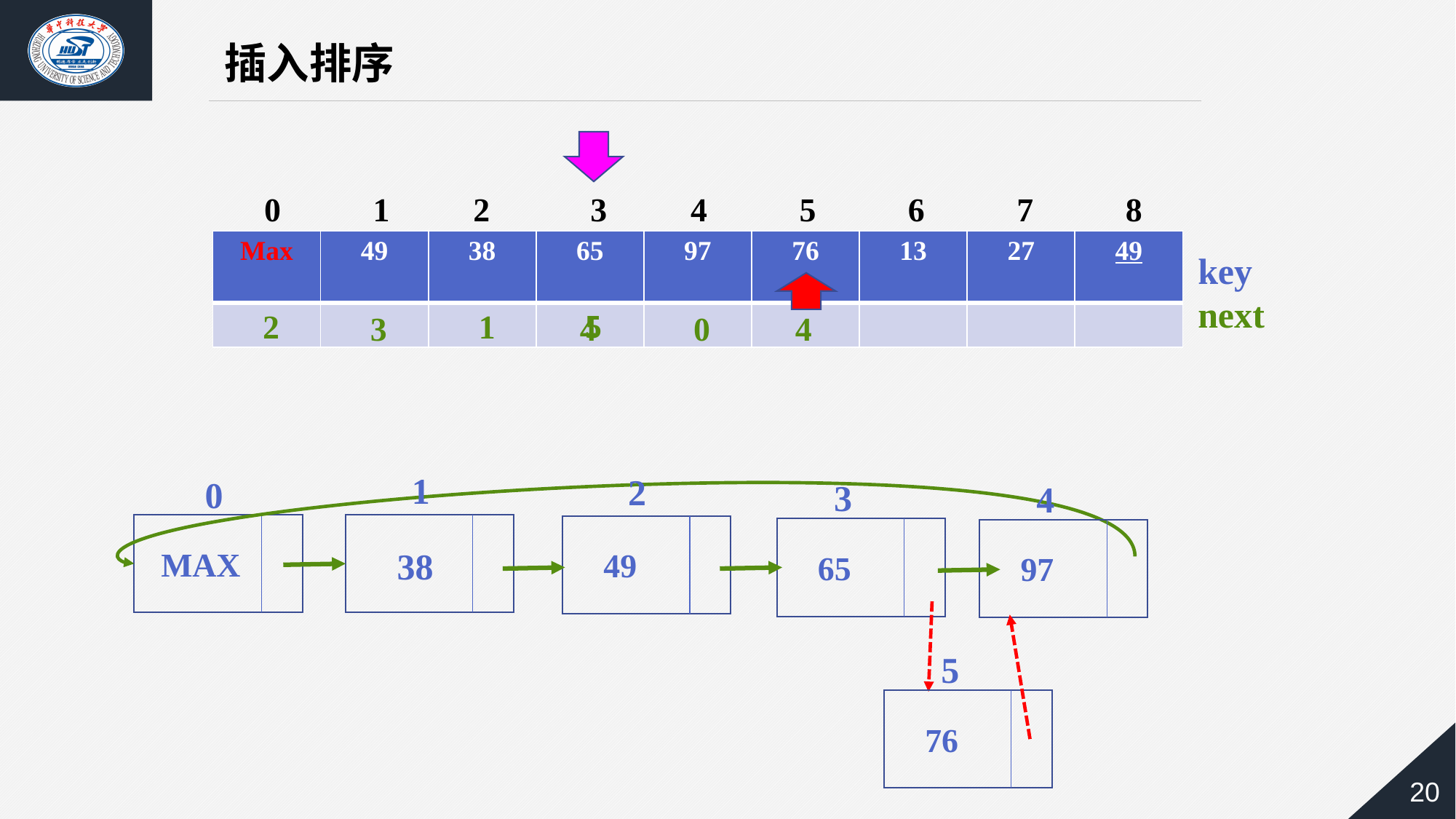

插入排序

0           1          2            3          4           5           6           7           8
| Max | 49 | 38 | 65 | 97 | 76 | 13 | 27 | 49 |
| --- | --- | --- | --- | --- | --- | --- | --- | --- |
|  |  |  |  |  |  |  |  |  |
key
next

5
2
1
4
0
4
3
1
2
0
3
4

MAX
38
49
65
97
5

76